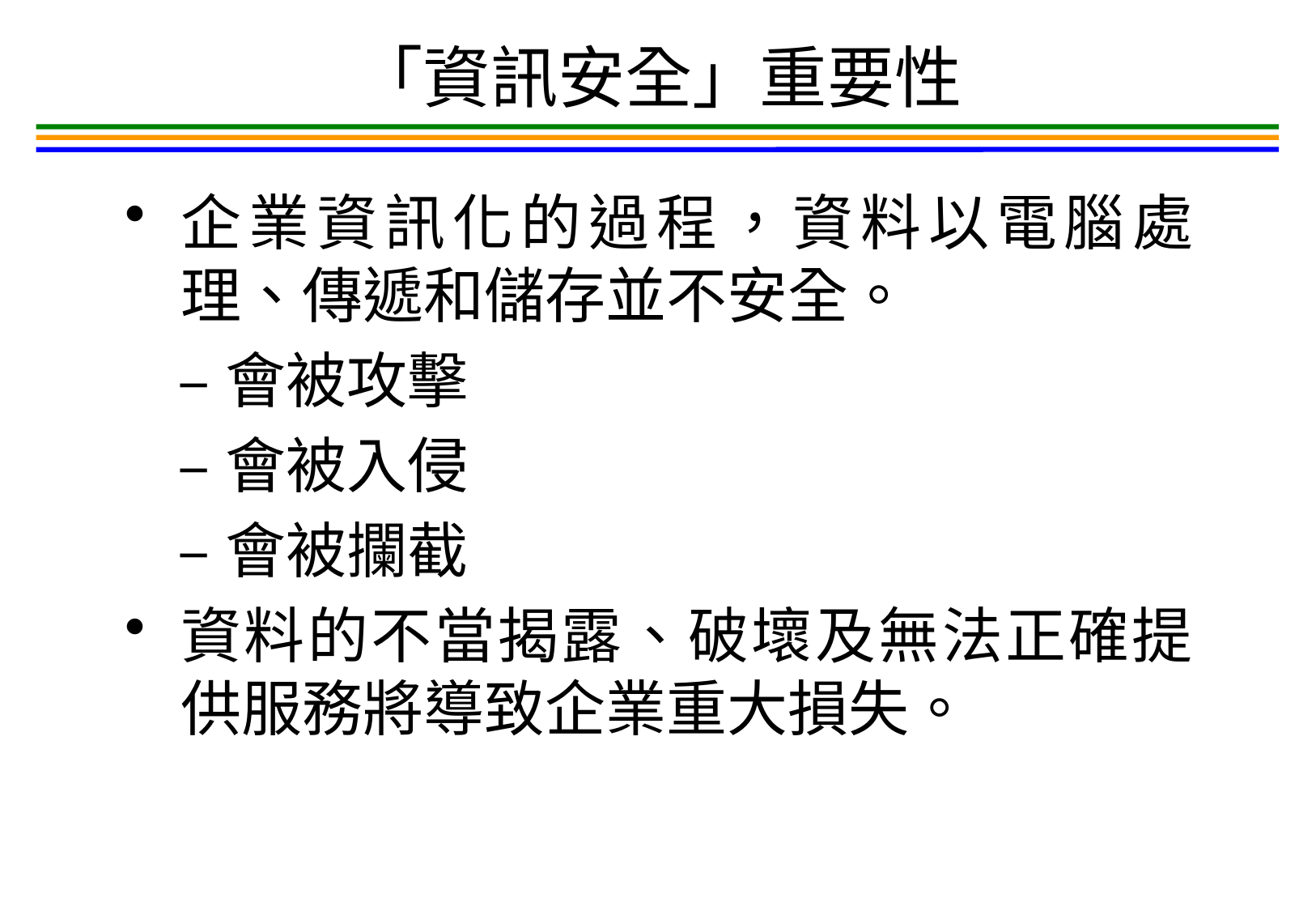

# 「資訊安全」重要性
企業資訊化的過程，資料以電腦處理、傳遞和儲存並不安全。
–會被攻擊
–會被入侵
–會被攔截
資料的不當揭露、破壞及無法正確提供服務將導致企業重大損失。